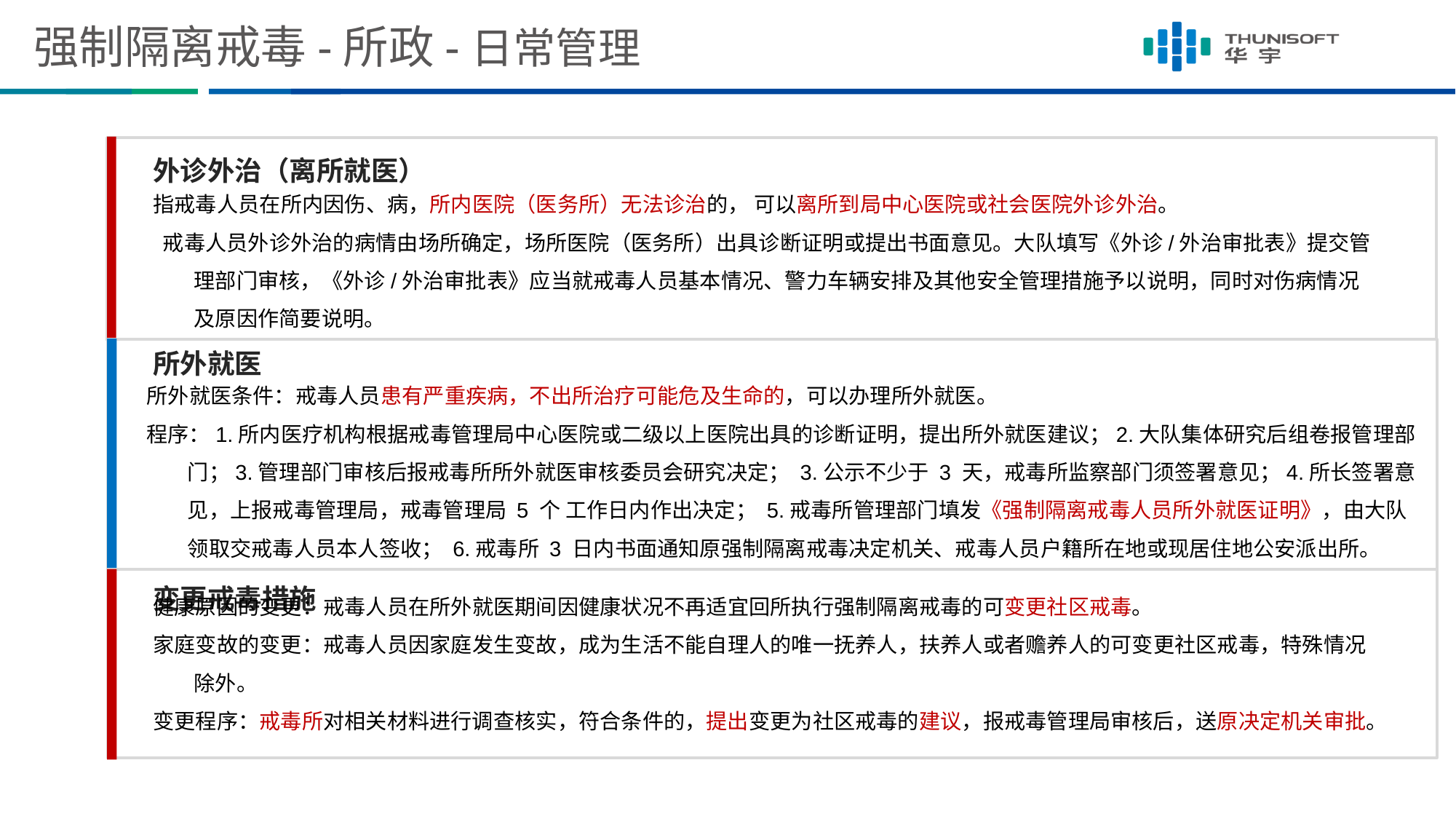

# 强制隔离戒毒-所政-日常管理

外诊外治（离所就医）
指戒毒人员在所内因伤、病，所内医院（医务所）无法诊治的， 可以离所到局中心医院或社会医院外诊外治。
 戒毒人员外诊外治的病情由场所确定，场所医院（医务所）出具诊断证明或提出书面意见。大队填写《外诊/外治审批表》提交管理部门审核，《外诊/外治审批表》应当就戒毒人员基本情况、警力车辆安排及其他安全管理措施予以说明，同时对伤病情况及原因作简要说明。

所外就医
所外就医条件：戒毒人员患有严重疾病，不出所治疗可能危及生命的，可以办理所外就医。
程序：1.所内医疗机构根据戒毒管理局中心医院或二级以上医院出具的诊断证明，提出所外就医建议；2.大队集体研究后组卷报管理部门；3.管理部门审核后报戒毒所所外就医审核委员会研究决定； 3.公示不少于 3 天，戒毒所监察部门须签署意见；4.所长签署意见，上报戒毒管理局，戒毒管理局 5 个 工作日内作出决定； 5.戒毒所管理部门填发《强制隔离戒毒人员所外就医证明》，由大队领取交戒毒人员本人签收； 6.戒毒所 3 日内书面通知原强制隔离戒毒决定机关、戒毒人员户籍所在地或现居住地公安派出所。

变更戒毒措施
健康原因的变更：戒毒人员在所外就医期间因健康状况不再适宜回所执行强制隔离戒毒的可变更社区戒毒。
家庭变故的变更：戒毒人员因家庭发生变故，成为生活不能自理人的唯一抚养人，扶养人或者赡养人的可变更社区戒毒，特殊情况除外。
变更程序：戒毒所对相关材料进行调查核实，符合条件的，提出变更为社区戒毒的建议，报戒毒管理局审核后，送原决定机关审批。